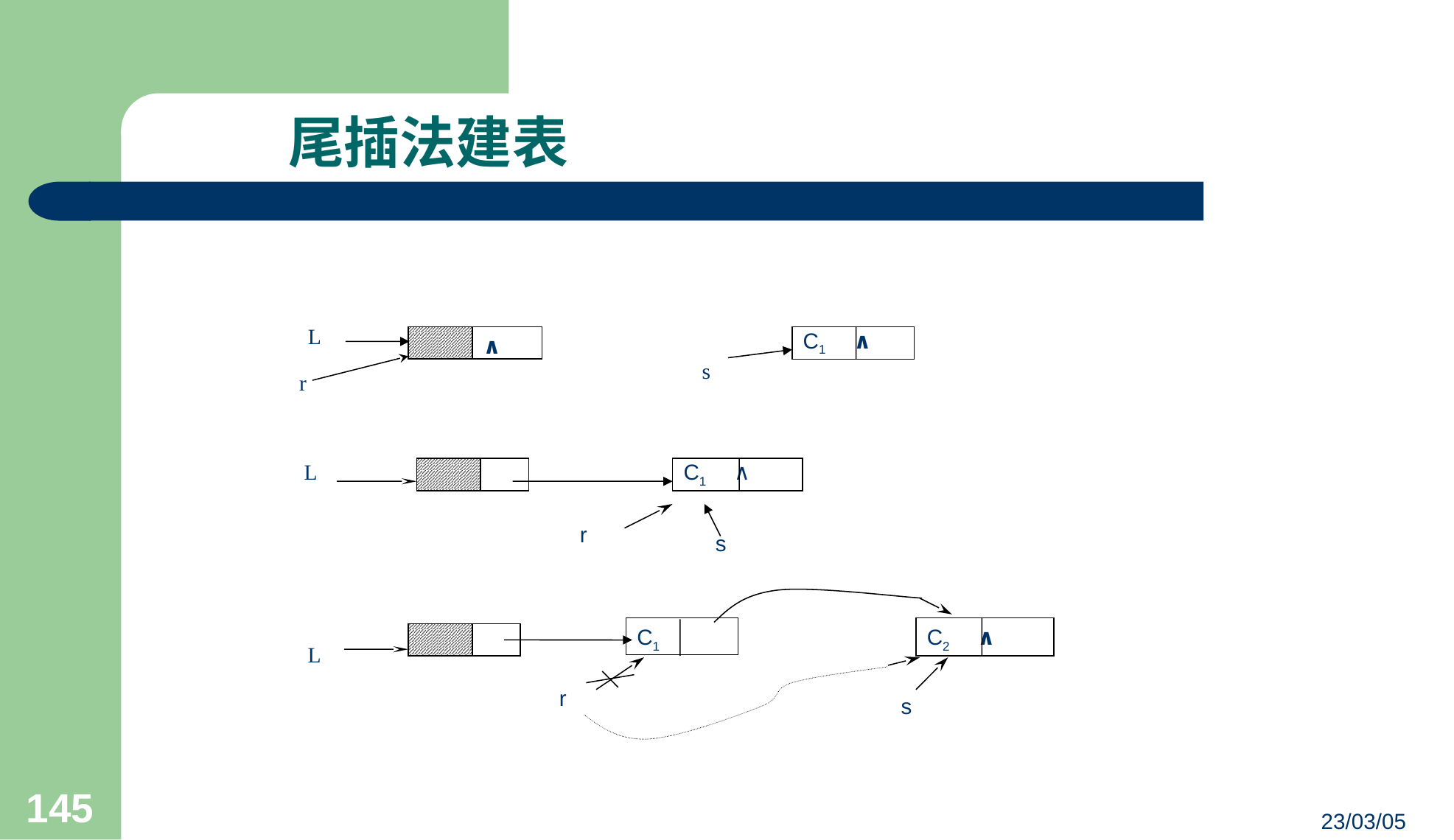

尾插法建表
L

∧
C1        ∧

  s

r
L

C1        ∧

    r
s

C1

C2        ∧

L

  r
s

145
23/03/05